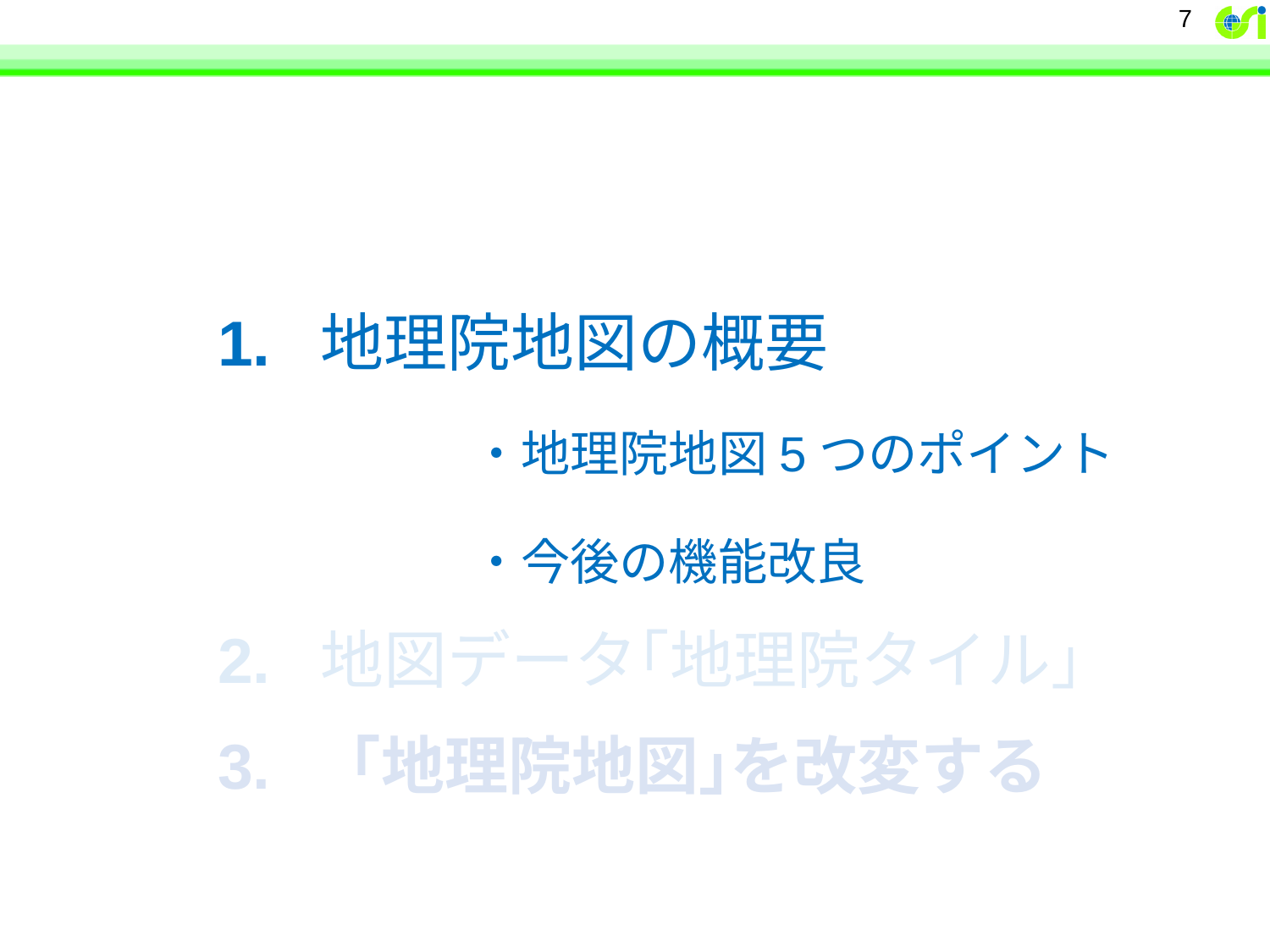

7
# 1.  地理院地図の概要 ・地理院地図5つのポイント ・今後の機能改良 2.  地図データ｢地理院タイル｣ 3.　｢地理院地図｣を改変する